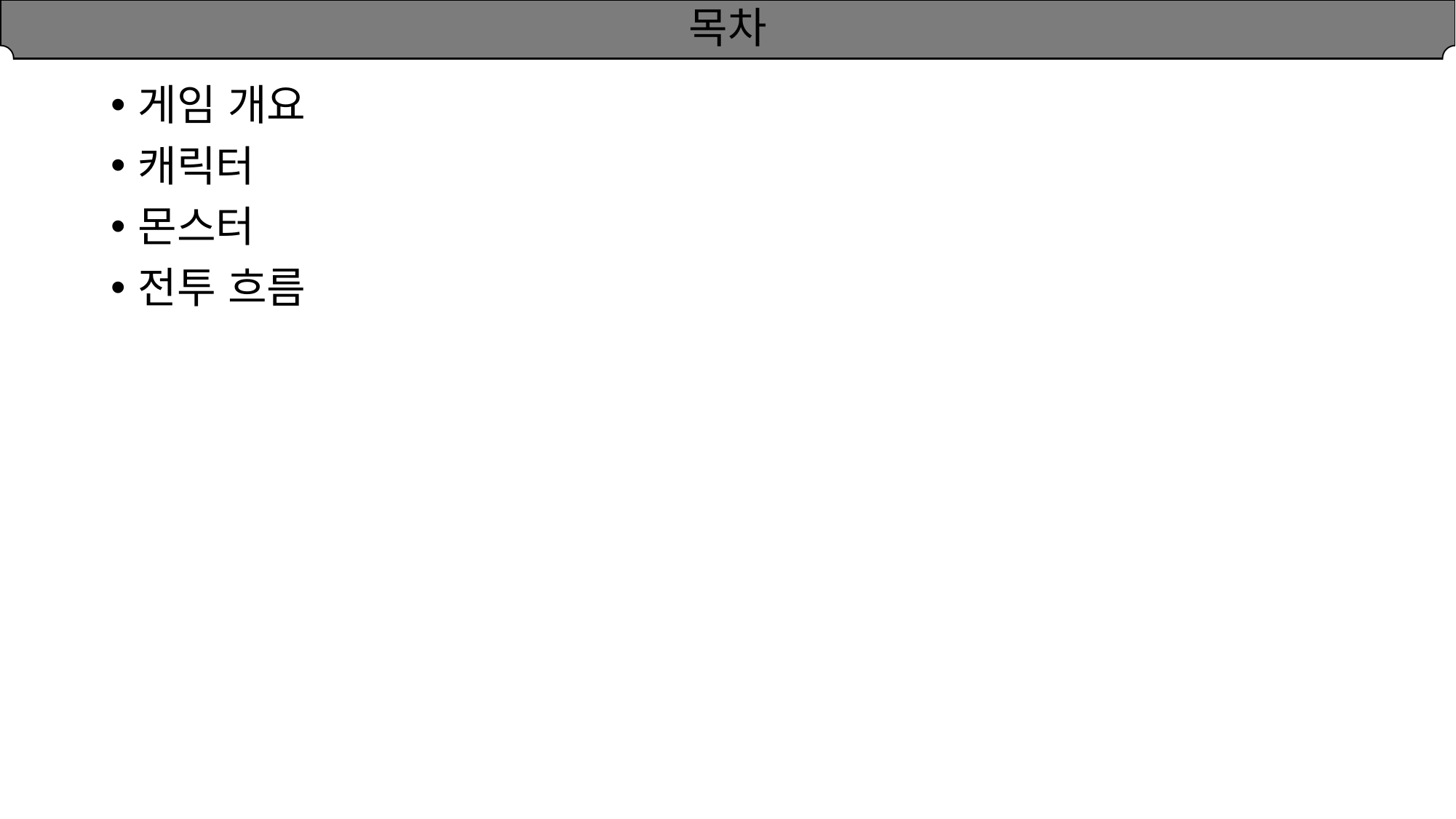

# 목차
게임 개요
캐릭터
몬스터
전투 흐름